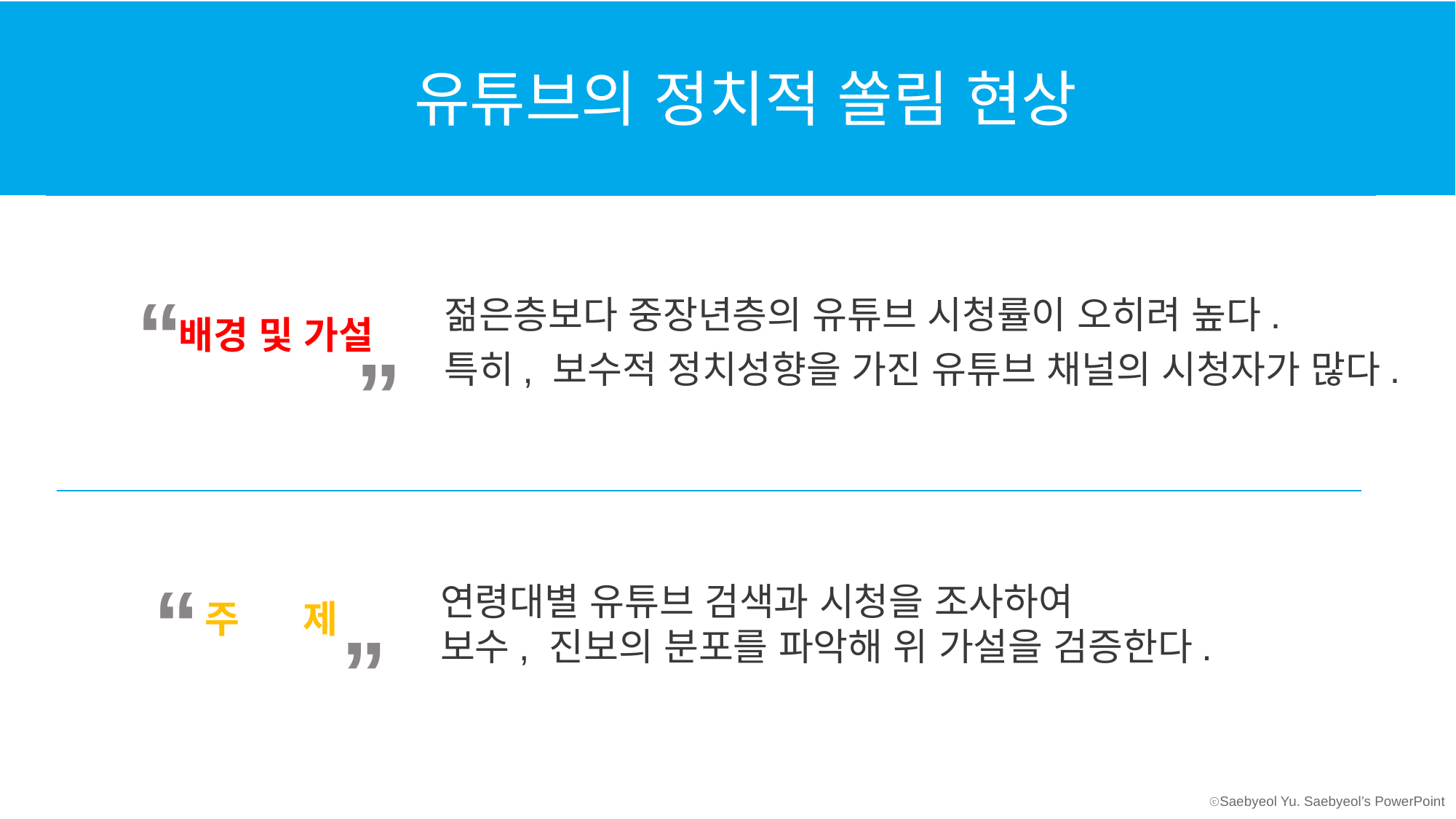

유튜브의 정치적 쏠림 현상

“
”
젊은층보다 중장년층의 유튜브 시청률이 오히려 높다.
특히, 보수적 정치성향을 가진 유튜브 채널의 시청자가 많다.
배경 및 가설
연령대별 유튜브 검색과 시청을 조사하여
보수, 진보의 분포를 파악해 위 가설을 검증한다.
주      제
“

”